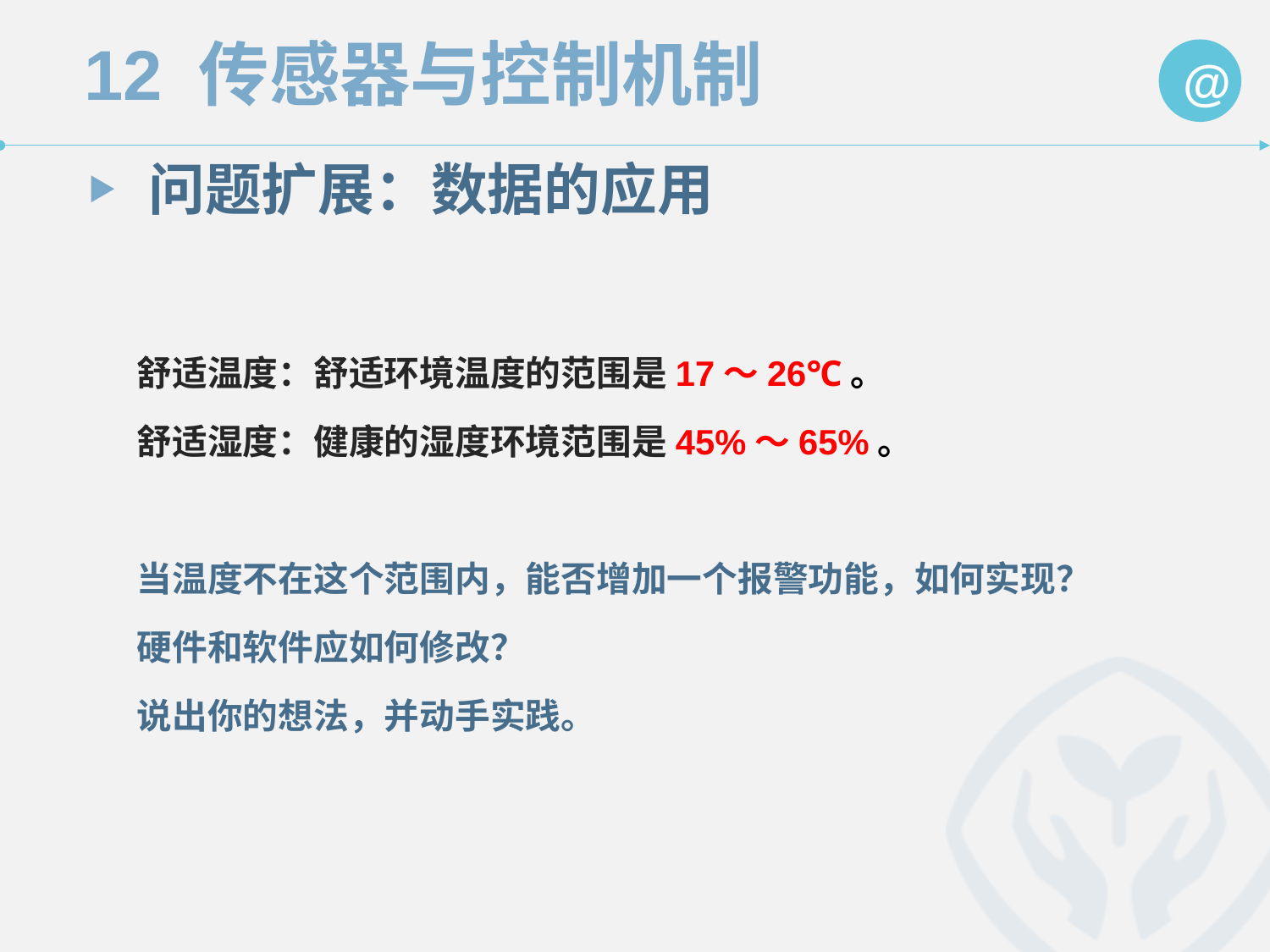

问题扩展：数据的应用

舒适温度：舒适环境温度的范围是17～26℃。
舒适湿度：健康的湿度环境范围是45%～65%。

当温度不在这个范围内，能否增加一个报警功能，如何实现？
硬件和软件应如何修改？
说出你的想法，并动手实践。